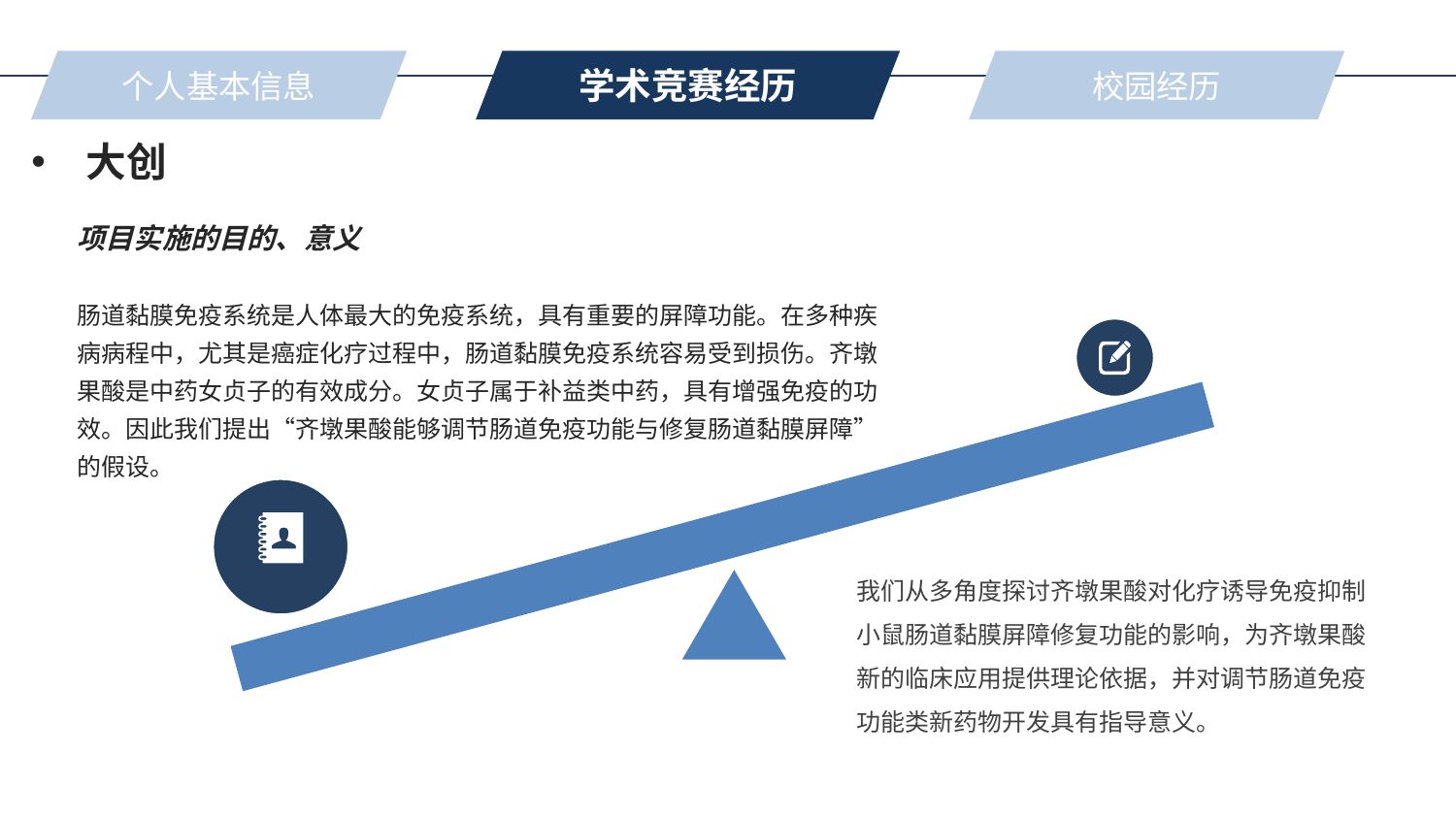

学术竞赛经历
个人基本信息
校园经历
大创
项目实施的目的、意义

肠道黏膜免疫系统是人体最大的免疫系统，具有重要的屏障功能。在多种疾病病程中，尤其是癌症化疗过程中，肠道黏膜免疫系统容易受到损伤。齐墩果酸是中药女贞子的有效成分。女贞子属于补益类中药，具有增强免疫的功效。因此我们提出“齐墩果酸能够调节肠道免疫功能与修复肠道黏膜屏障”的假设。

我们从多角度探讨齐墩果酸对化疗诱导免疫抑制小鼠肠道黏膜屏障修复功能的影响，为齐墩果酸新的临床应用提供理论依据，并对调节肠道免疫功能类新药物开发具有指导意义。